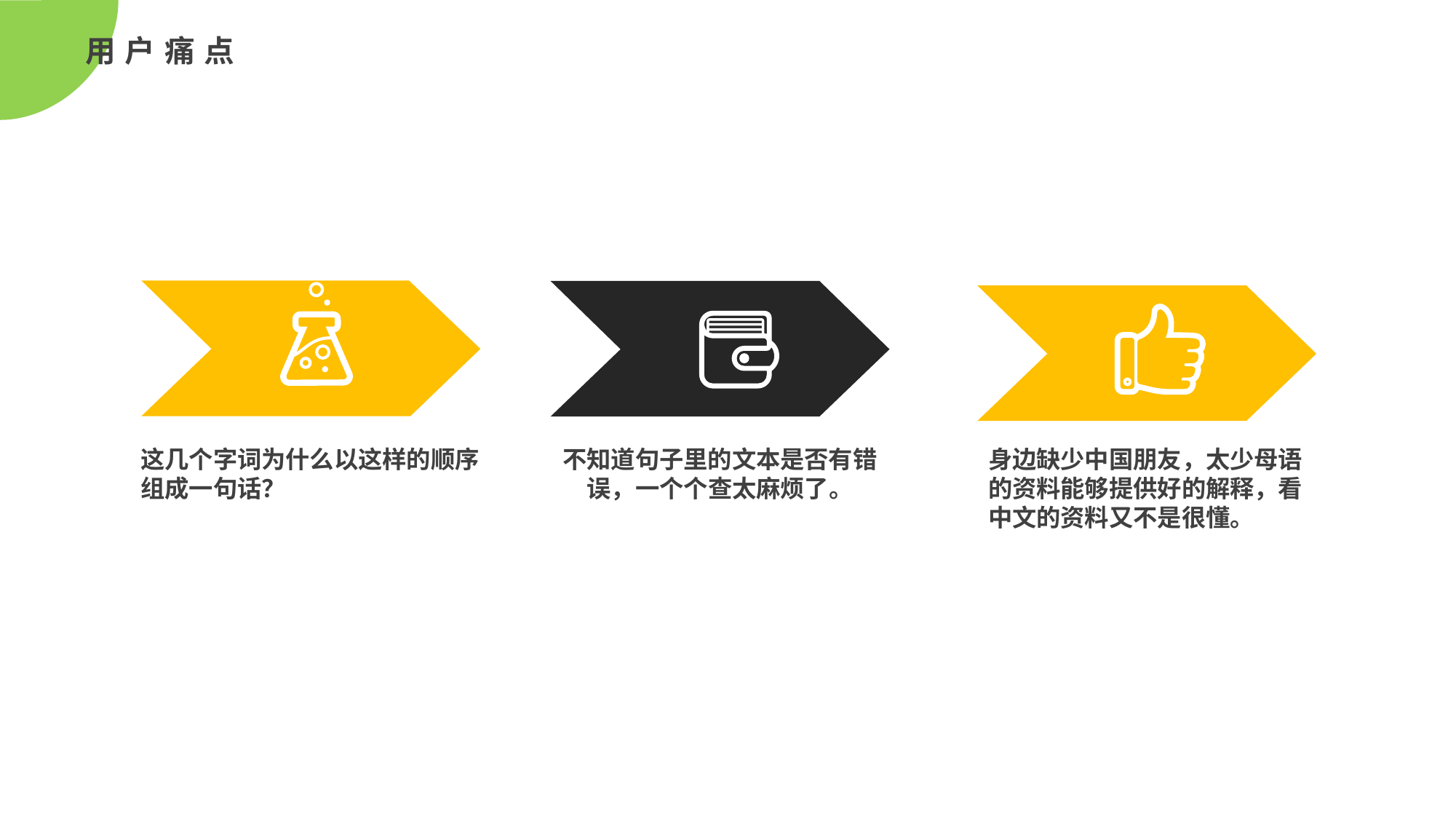

用户痛点

这几个字词为什么以这样的顺序组成一句话？
不知道句子里的文本是否有错误，一个个查太麻烦了。
身边缺少中国朋友，太少母语的资料能够提供好的解释，看中文的资料又不是很懂。